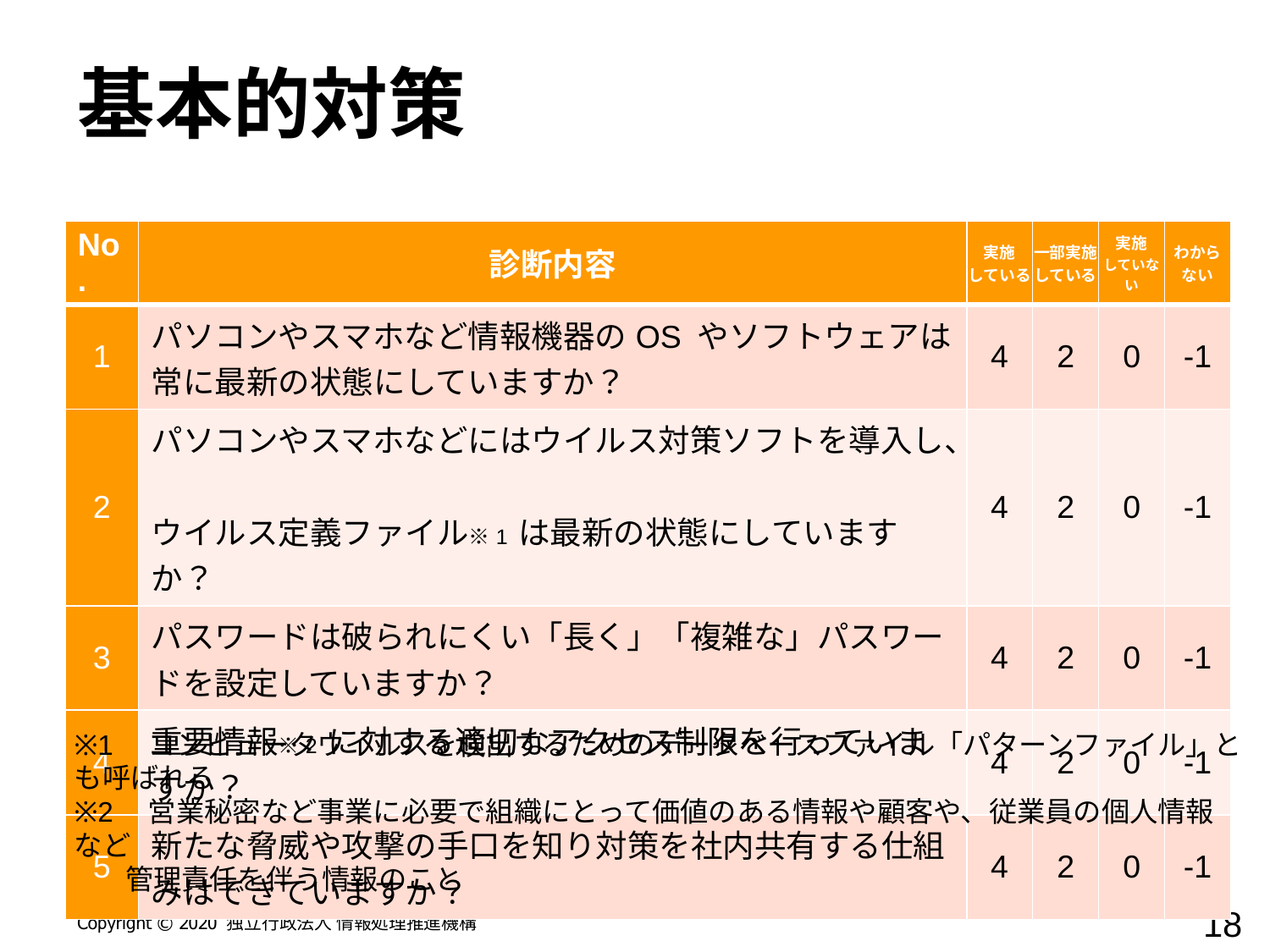

基本的対策
| No. | 診断内容 | 実施 している | 一部実施 している | 実施 していない | わから ない |
| --- | --- | --- | --- | --- | --- |
| 1 | パソコンやスマホなど情報機器のOS やソフトウェアは常に最新の状態にしていますか？ | 4 | 2 | 0 | -1 |
| 2 | パソコンやスマホなどにはウイルス対策ソフトを導入し、 ウイルス定義ファイル※1 は最新の状態にしていますか？ | 4 | 2 | 0 | -1 |
| 3 | パスワードは破られにくい「長く」「複雑な」パスワードを設定していますか？ | 4 | 2 | 0 | -1 |
| 4 | 重要情報※2 に対する適切なアクセス制限を行っていますか？ | 4 | 2 | 0 | -1 |
| 5 | 新たな脅威や攻撃の手口を知り対策を社内共有する仕組みはできていますか？ | 4 | 2 | 0 | -1 |
※1　コンピュータウイルスを検出するためのデータベースファイル「パターンファイル」とも呼ばれる
※2　営業秘密など事業に必要で組織にとって価値のある情報や顧客や、従業員の個人情報など
       管理責任を伴う情報のこと